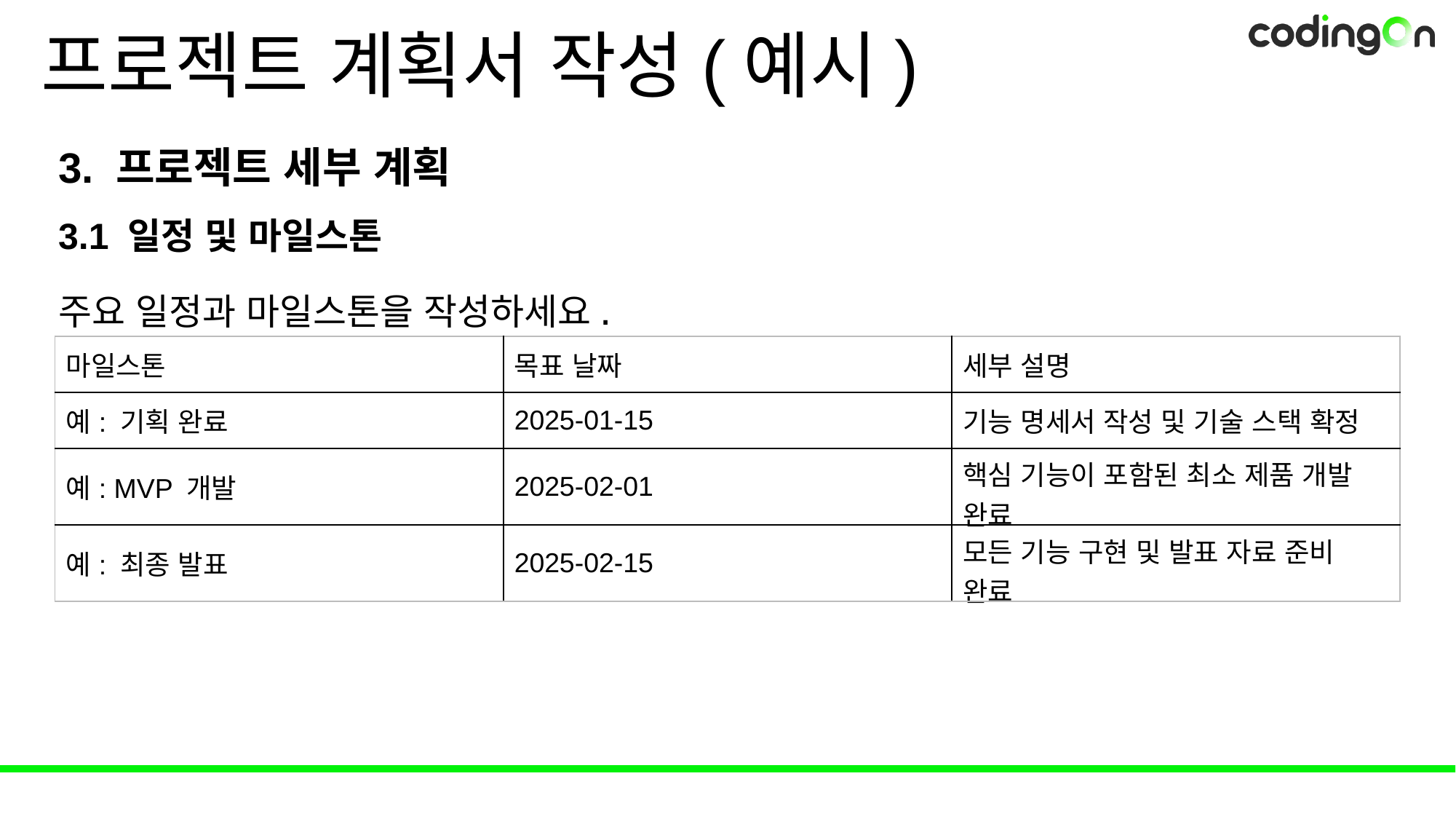

# 프로젝트 계획서 작성(예시)
3. 프로젝트 세부 계획
3.1 일정 및 마일스톤
주요 일정과 마일스톤을 작성하세요.
| 마일스톤 | 목표 날짜 | 세부 설명 |
| --- | --- | --- |
| 예: 기획 완료 | 2025-01-15 | 기능 명세서 작성 및 기술 스택 확정 |
| 예: MVP 개발 | 2025-02-01 | 핵심 기능이 포함된 최소 제품 개발 완료 |
| 예: 최종 발표 | 2025-02-15 | 모든 기능 구현 및 발표 자료 준비 완료 |